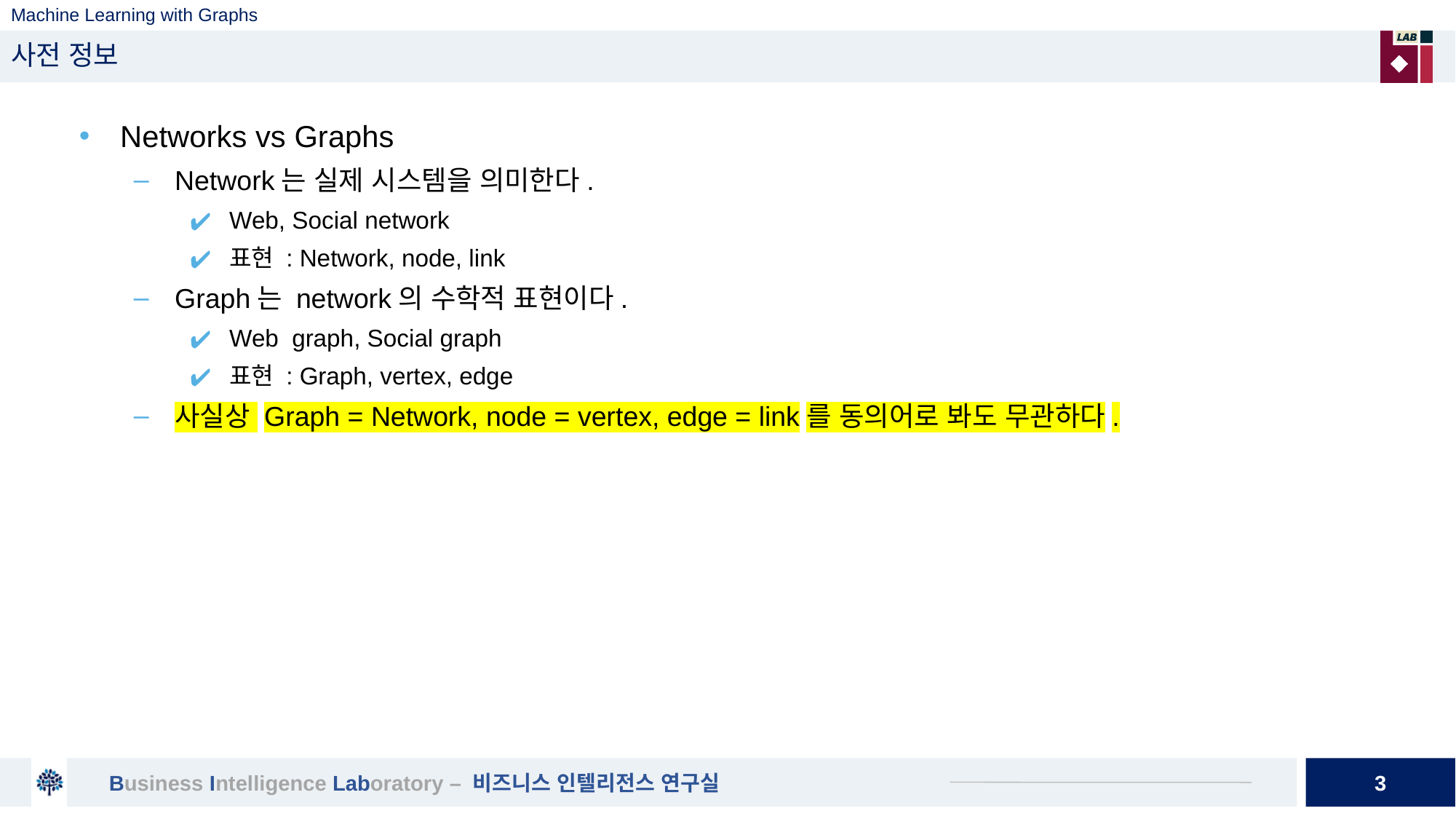

# Machine Learning with Graphs
사전 정보
Networks vs Graphs
Network는 실제 시스템을 의미한다.
Web, Social network
표현 : Network, node, link
Graph는 network의 수학적 표현이다.
Web  graph, Social graph
표현 : Graph, vertex, edge
사실상 Graph = Network, node = vertex, edge = link를 동의어로 봐도 무관하다.

3